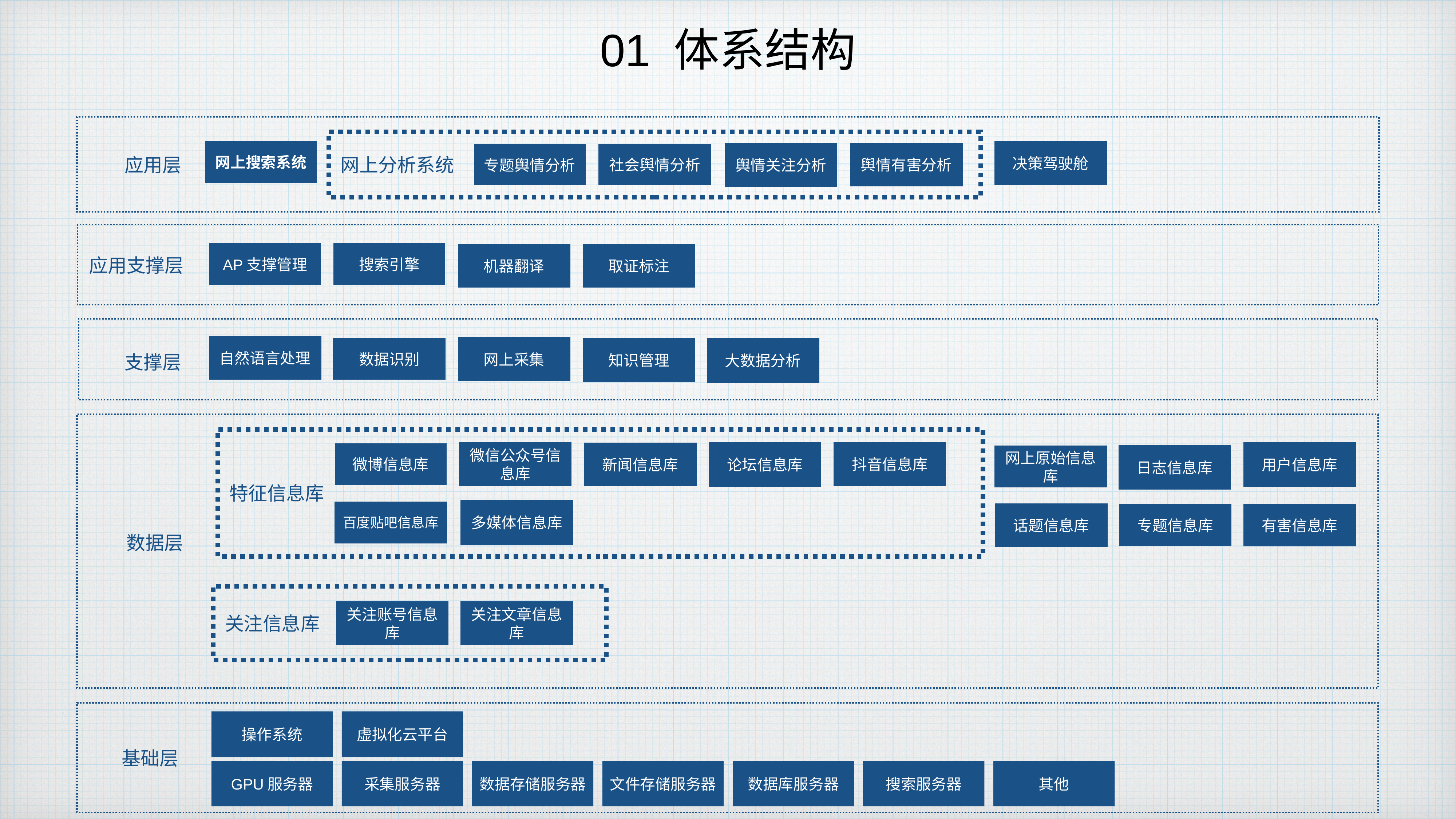

# 01 体系结构

 网上分析系统
网上搜索系统
决策驾驶舱
舆情有害分析
舆情关注分析
社会舆情分析
专题舆情分析
应用层

搜索引擎
AP支撑管理
机器翻译
取证标注
应用支撑层

自然语言处理
网上采集
大数据分析
知识管理
数据识别
支撑层

 特征信息库
论坛信息库
抖音信息库
用户信息库
微信公众号信息库
新闻信息库
微博信息库
日志信息库
网上原始信息库
多媒体信息库
百度贴吧信息库
话题信息库
有害信息库
专题信息库
数据层
 关注信息库
关注账号信息库
关注文章信息库

操作系统
虚拟化云平台
基础层
GPU服务器
采集服务器
数据存储服务器
文件存储服务器
数据库服务器
搜索服务器
其他